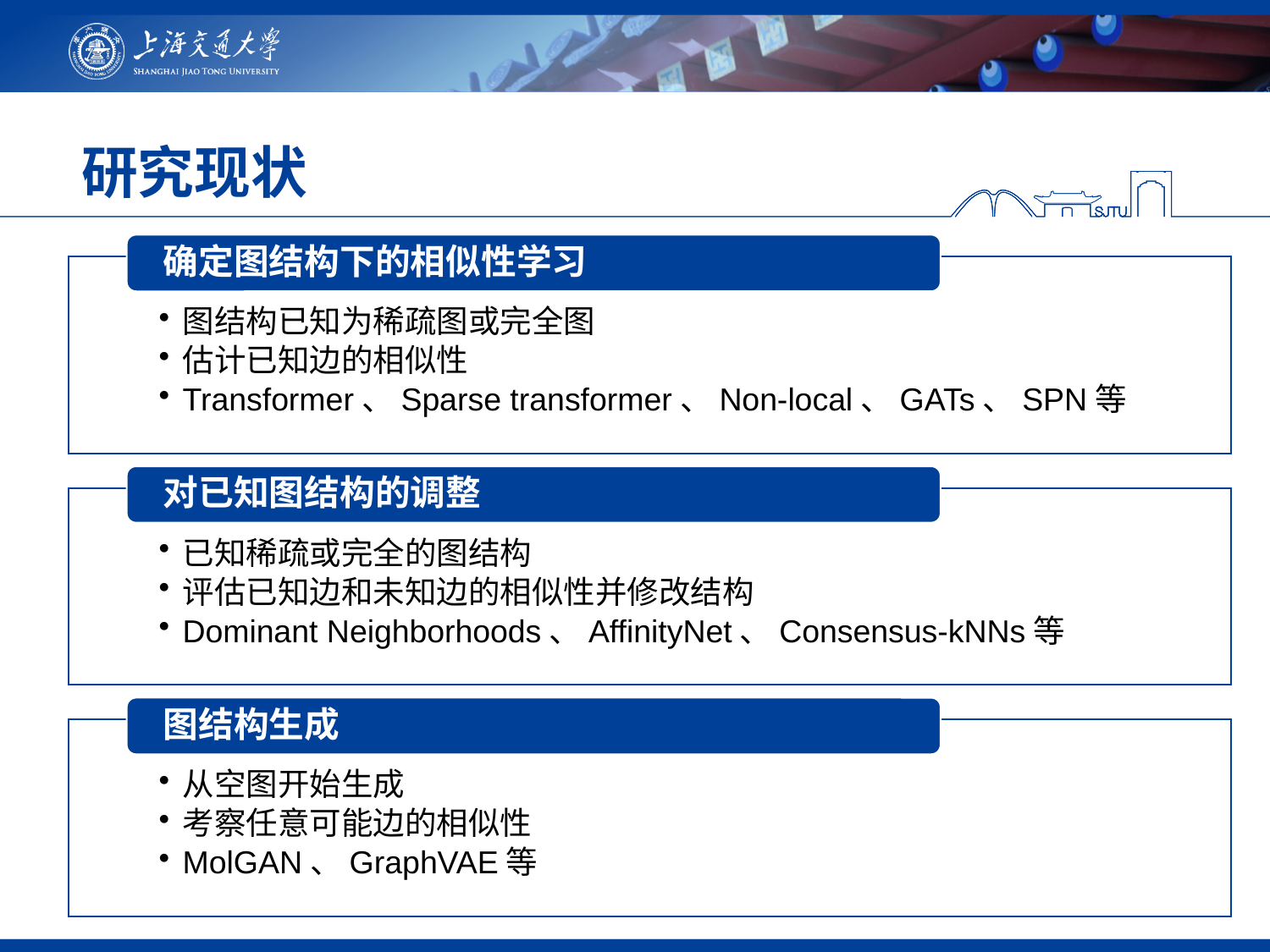

# 研究现状
图结构已知为稀疏图或完全图
估计已知边的相似性
Transformer、Sparse transformer、Non-local、GATs、SPN等
确定图结构下的相似性学习
已知稀疏或完全的图结构
评估已知边和未知边的相似性并修改结构
Dominant Neighborhoods、AffinityNet、Consensus-kNNs等
对已知图结构的调整
从空图开始生成
考察任意可能边的相似性
MolGAN、GraphVAE等
图结构生成